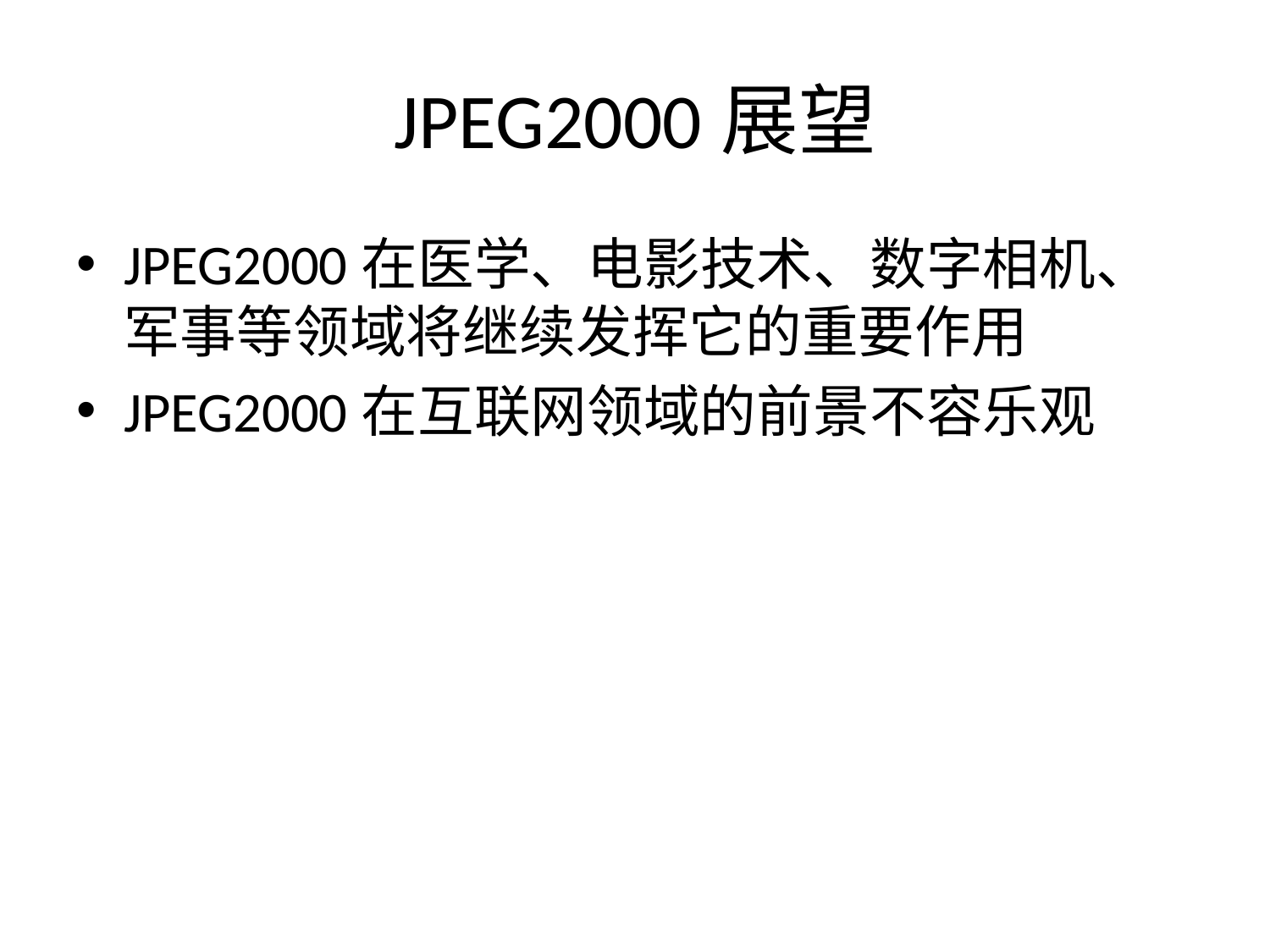

# JPEG2000展望
JPEG2000在医学、电影技术、数字相机、军事等领域将继续发挥它的重要作用
JPEG2000在互联网领域的前景不容乐观